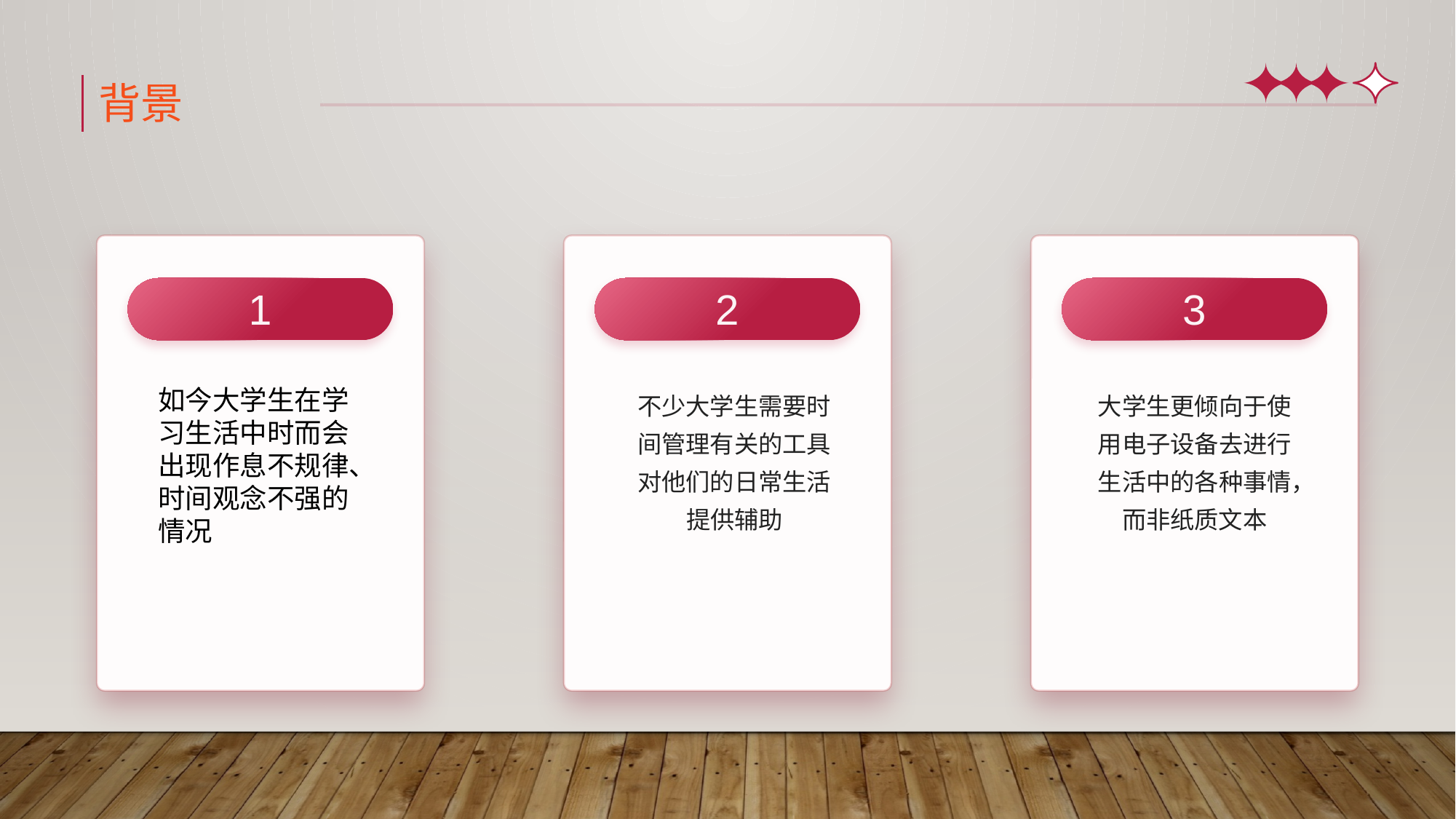

背景

1
如今大学生在学习生活中时而会出现作息不规律、时间观念不强的情况

2
不少大学生需要时间管理有关的工具对他们的日常生活提供辅助

3
大学生更倾向于使用电子设备去进行生活中的各种事情，而非纸质文本